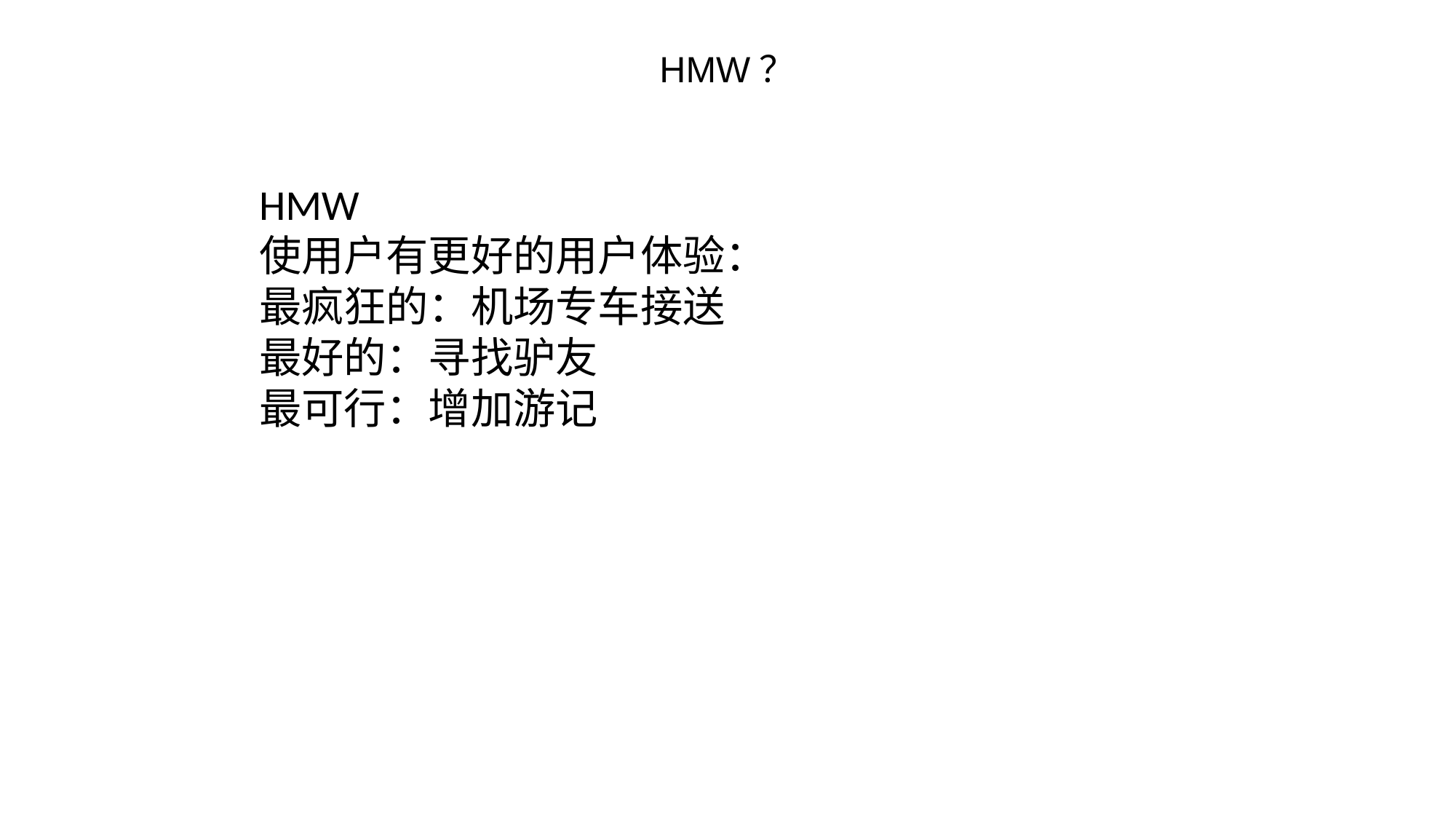

HMW？
HMW
使用户有更好的用户体验：
最疯狂的：机场专车接送
最好的：寻找驴友
最可行：增加游记